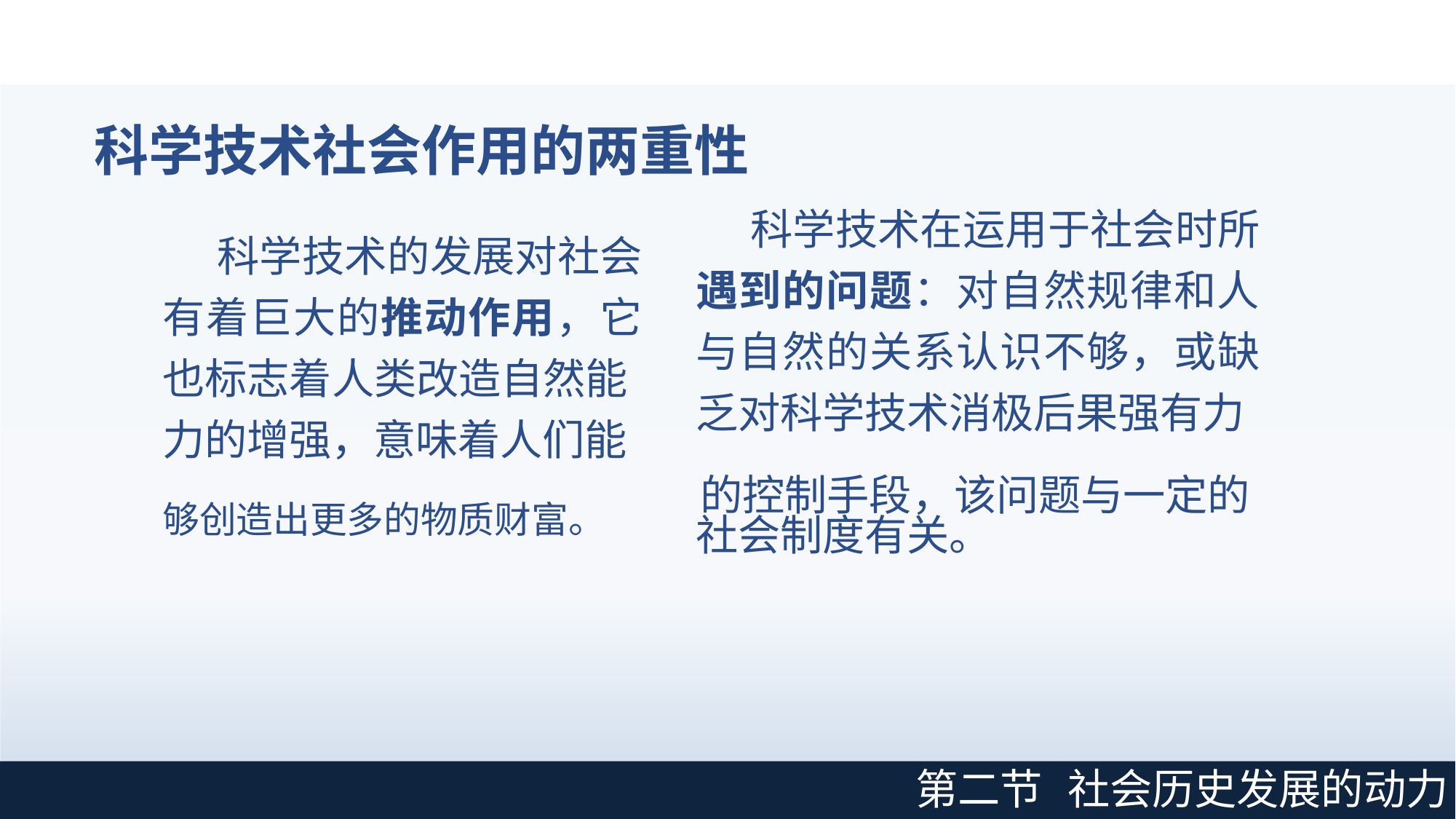

科学技术社会作用的两重性
科学技术在运用于社会时所 遇到的问题：对自然规律和人 与自然的关系认识不够，或缺 乏对科学技术消极后果强有力
科学技术的发展对社会 有着巨大的推动作用，它 也标志着人类改造自然能
力的增强，意味着人们能
够创造出更多的物质财富。	的控制手段，该问题与一定的
社会制度有关。
第二节
社会历史发展的动力